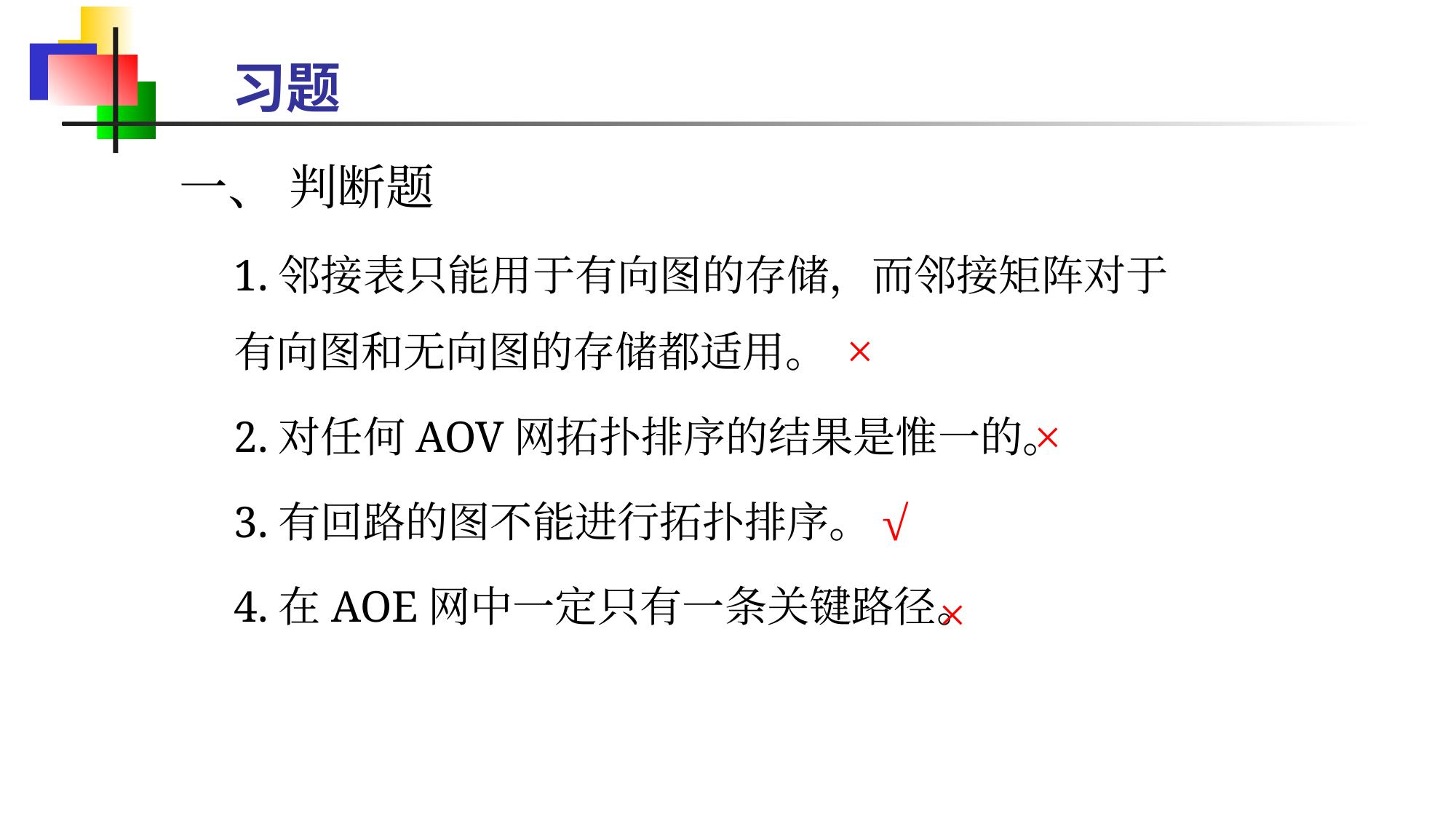

# 习题
一、 判断题
1.邻接表只能用于有向图的存储，而邻接矩阵对于有向图和无向图的存储都适用。
2.对任何AOV网拓扑排序的结果是惟一的。
3.有回路的图不能进行拓扑排序。
4.在AOE网中一定只有一条关键路径。
×
×
√
×